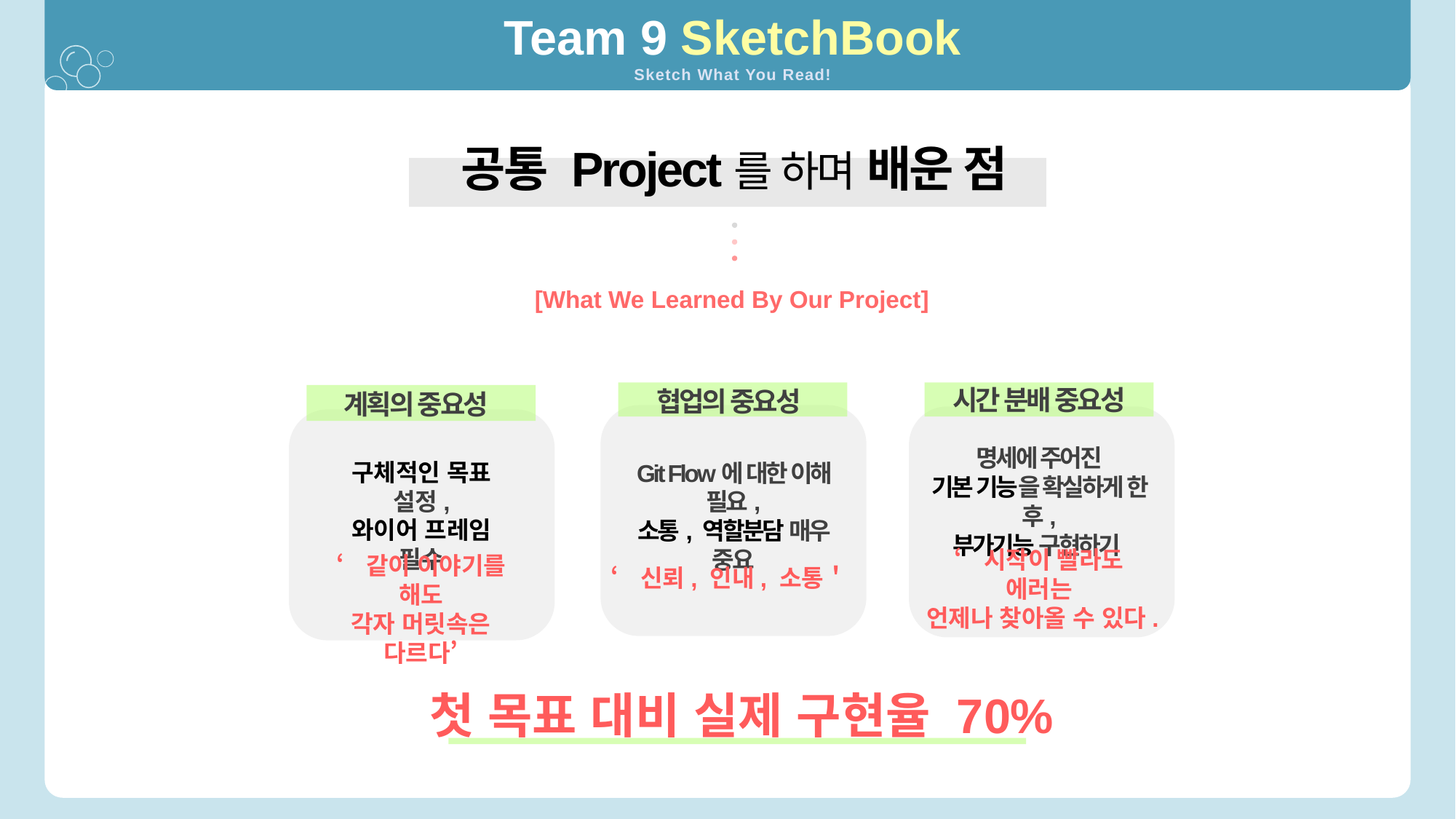

Team 9 SketchBook
Sketch What You Read!

공통 Project를 하며 배운 점

[What We Learned By Our Project]
시간 분배 중요성

명세에 주어진
기본 기능을 확실하게 한 후,
부가기능 구현하기
‘시작이 빨라도 에러는
언제나 찾아올 수 있다.
협업의 중요성

Git Flow에 대한 이해 필요,
소통, 역할분담 매우 중요
‘신뢰, 인내, 소통＇
계획의 중요성

구체적인 목표 설정,
와이어 프레임 필수
‘같이 이야기를 해도
각자 머릿속은 다르다’
첫 목표 대비 실제 구현율 70%